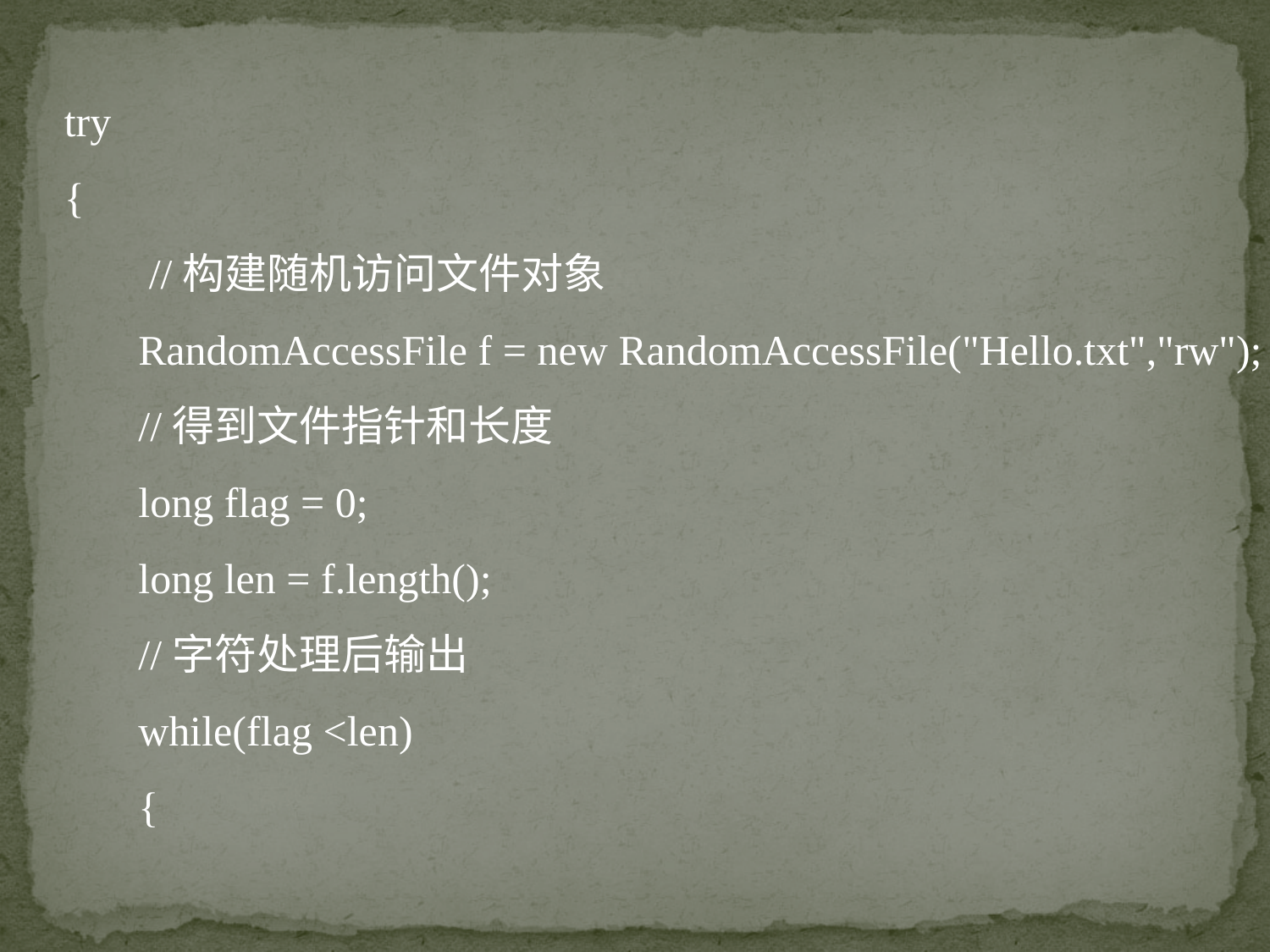

try
{
        //构建随机访问文件对象
       RandomAccessFile f = new RandomAccessFile("Hello.txt","rw");
       //得到文件指针和长度
       long flag = 0;
       long len = f.length();
       //字符处理后输出
       while(flag <len)
       {